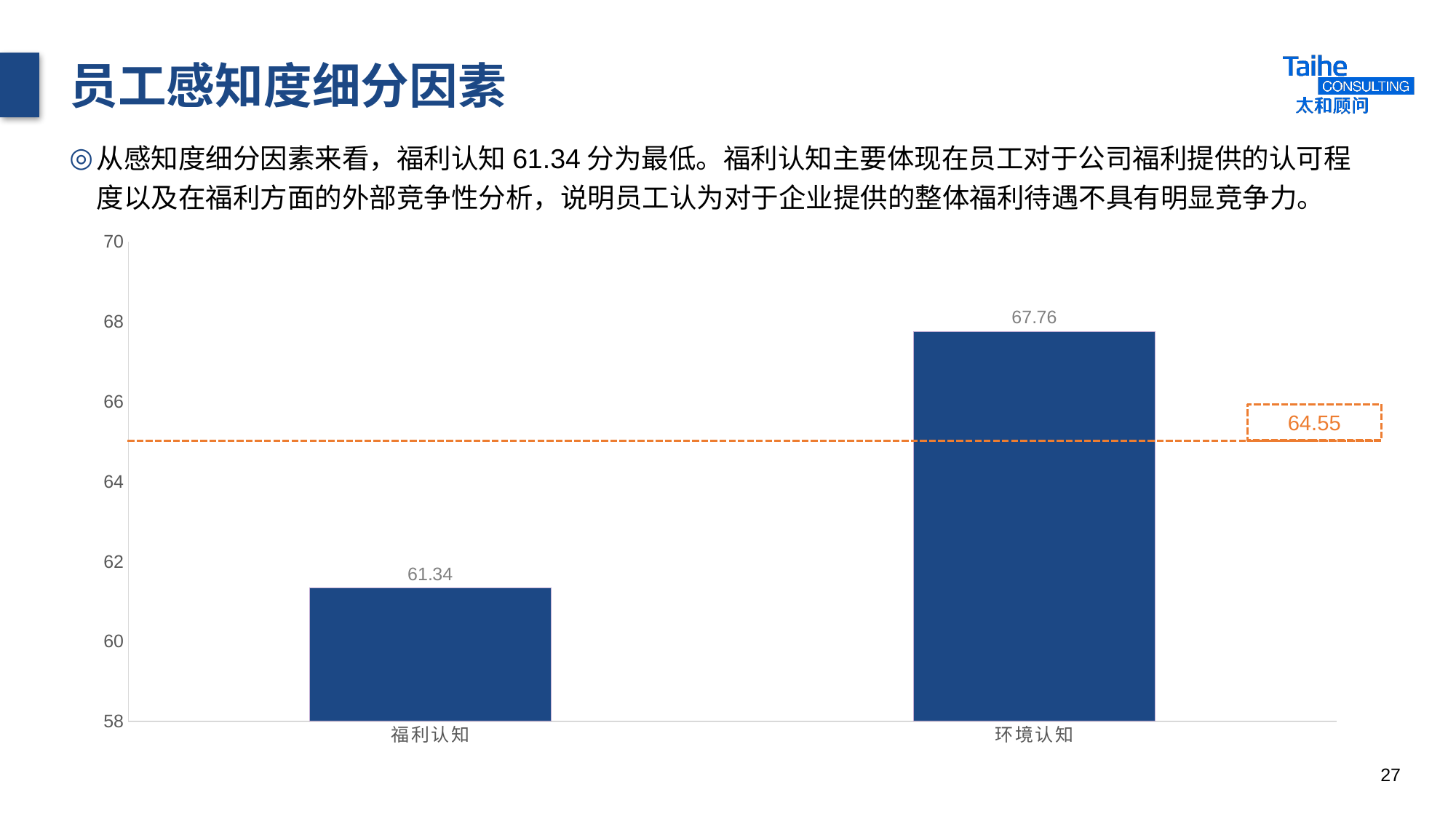

# 员工感知度细分因素
从感知度细分因素来看，福利认知61.34分为最低。福利认知主要体现在员工对于公司福利提供的认可程度以及在福利方面的外部竞争性分析，说明员工认为对于企业提供的整体福利待遇不具有明显竞争力。

### Chart

| Category | 熟知 |
|---|---|
| 福利认知 | 61.34 |
| 环境认知 | 67.76 |
64.55
27